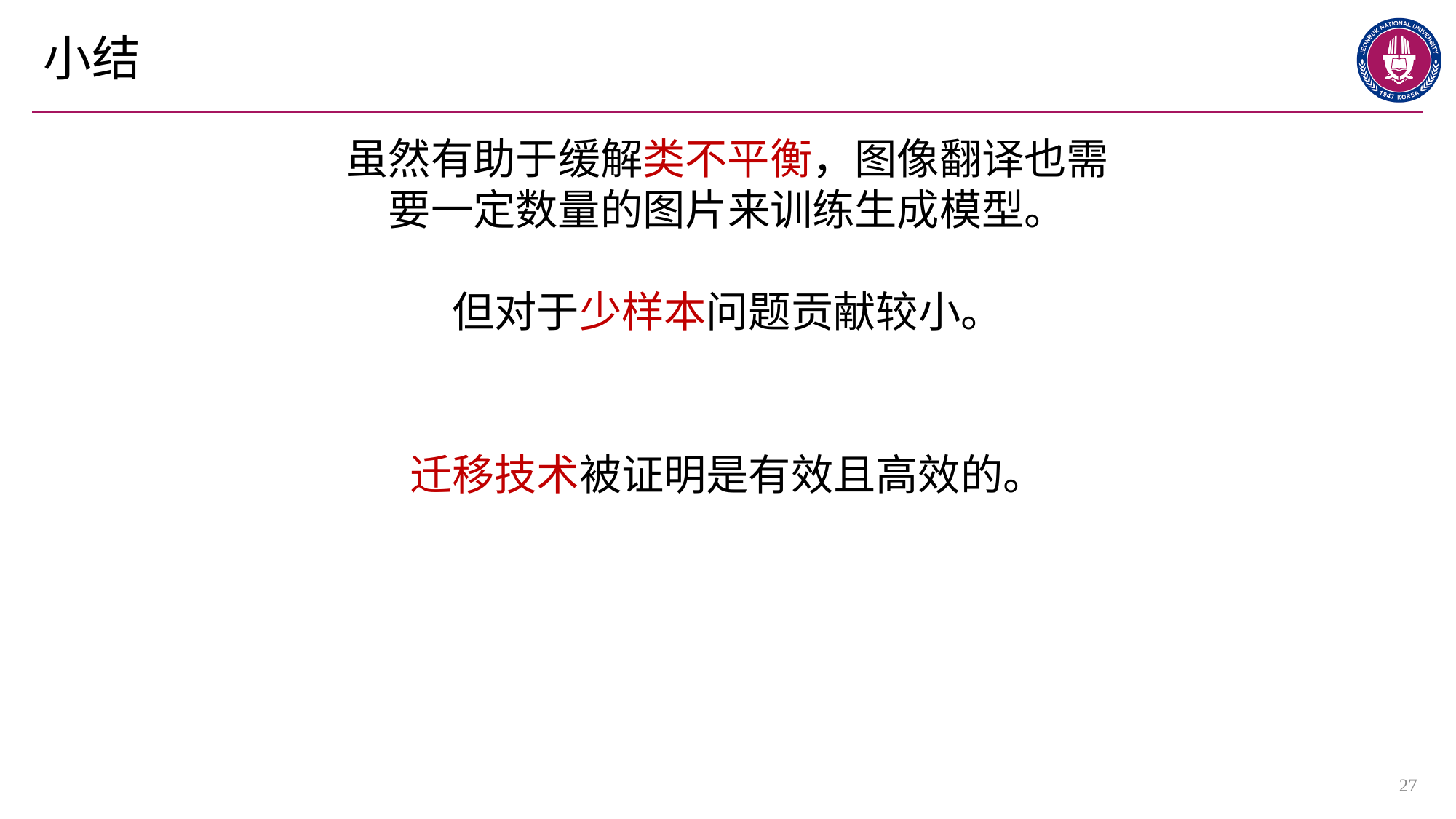

# 小结
虽然有助于缓解类不平衡，图像翻译也需要一定数量的图片来训练生成模型。

但对于少样本问题贡献较小。
迁移技术被证明是有效且高效的。
27